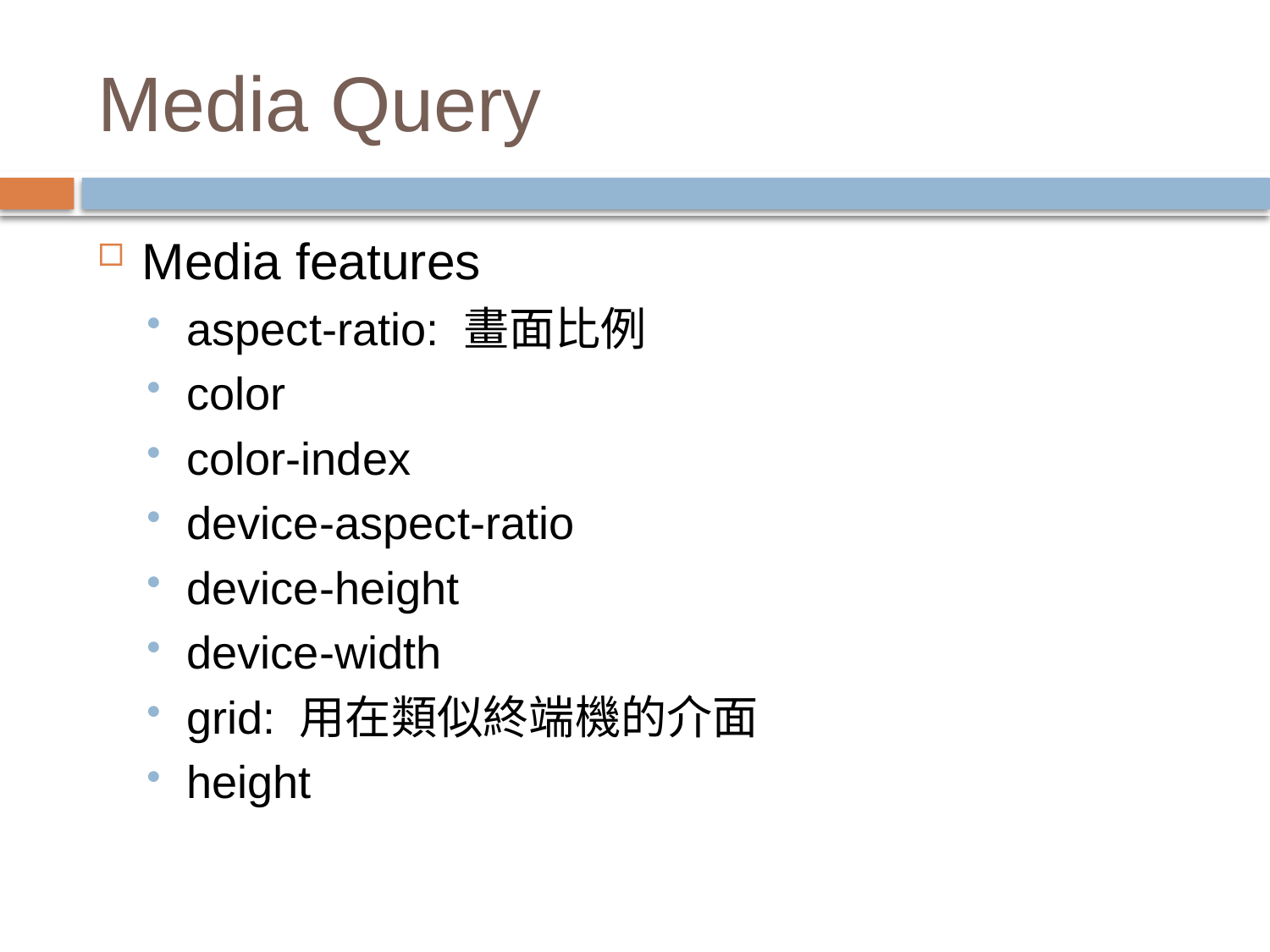

# Media Query
Media features
aspect-ratio: 畫面比例
color
color-index
device-aspect-ratio
device-height
device-width
grid: 用在類似終端機的介面
height